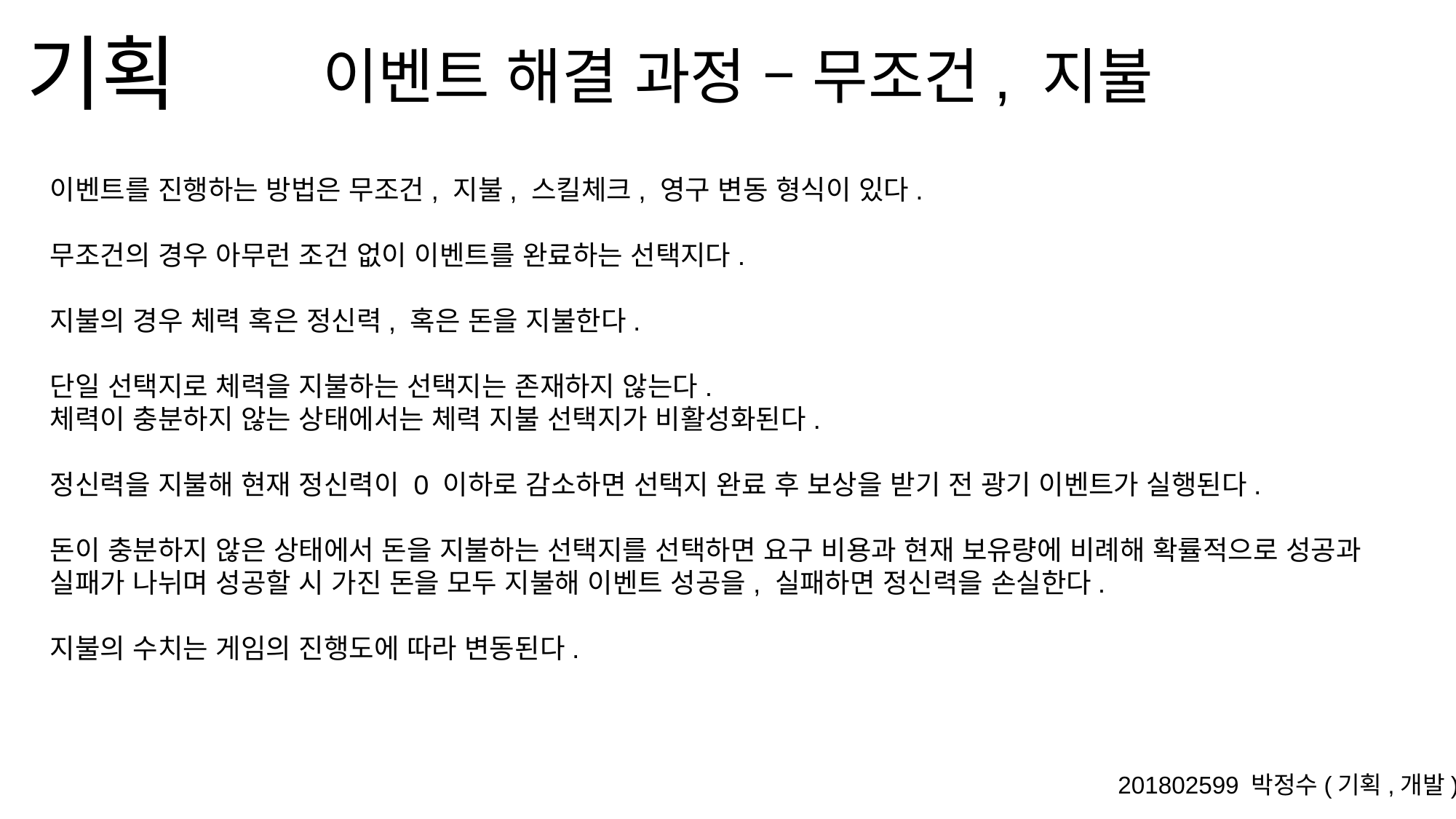

이벤트 해결 과정 – 무조건, 지불
이벤트를 진행하는 방법은 무조건, 지불, 스킬체크, 영구 변동 형식이 있다.

무조건의 경우 아무런 조건 없이 이벤트를 완료하는 선택지다.

지불의 경우 체력 혹은 정신력, 혹은 돈을 지불한다.

단일 선택지로 체력을 지불하는 선택지는 존재하지 않는다.
체력이 충분하지 않는 상태에서는 체력 지불 선택지가 비활성화된다.

정신력을 지불해 현재 정신력이 0 이하로 감소하면 선택지 완료 후 보상을 받기 전 광기 이벤트가 실행된다.

돈이 충분하지 않은 상태에서 돈을 지불하는 선택지를 선택하면 요구 비용과 현재 보유량에 비례해 확률적으로 성공과 실패가 나뉘며 성공할 시 가진 돈을 모두 지불해 이벤트 성공을, 실패하면 정신력을 손실한다.

지불의 수치는 게임의 진행도에 따라 변동된다.